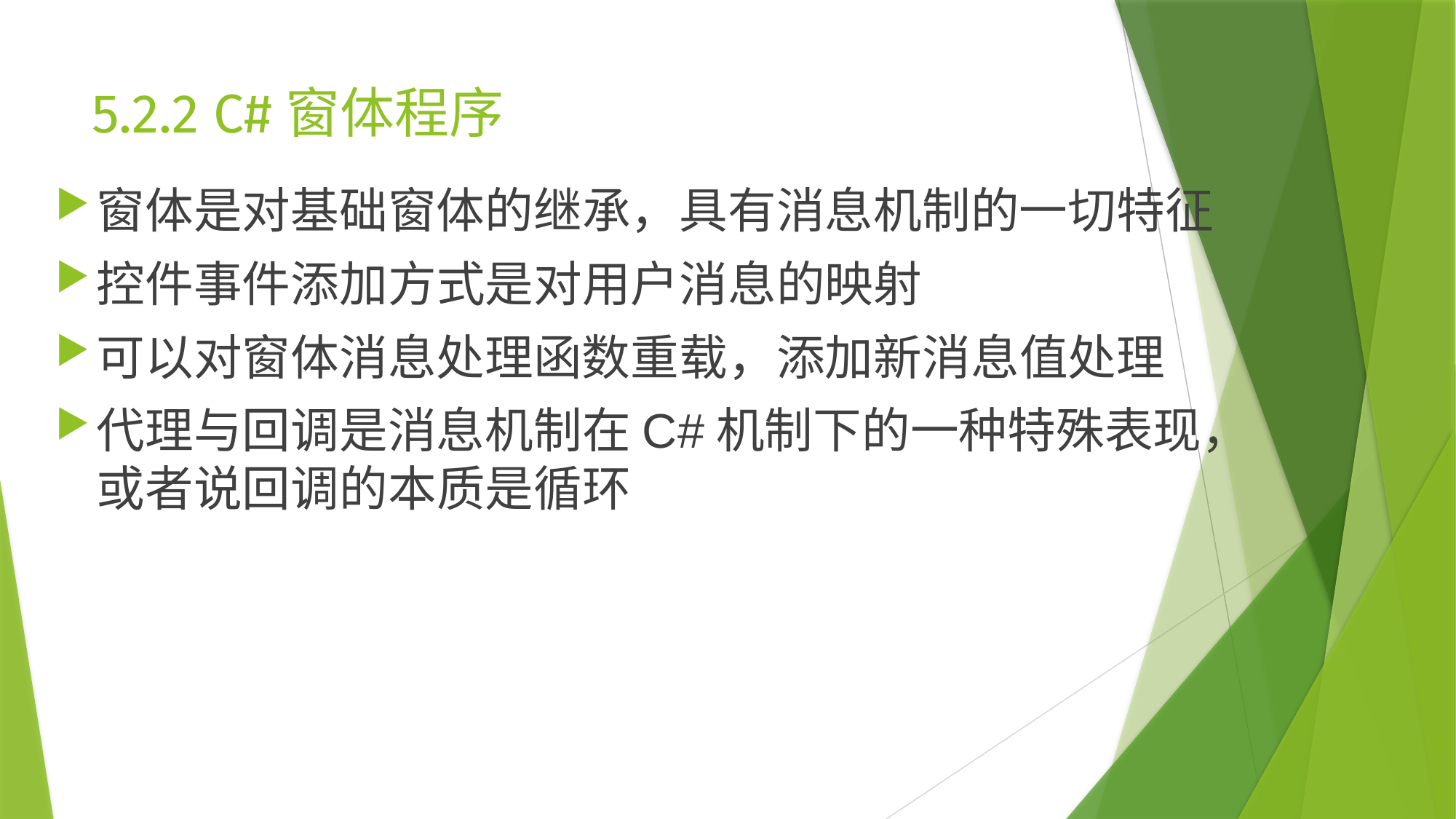

# 5.2.2 C#窗体程序
窗体是对基础窗体的继承，具有消息机制的一切特征
控件事件添加方式是对用户消息的映射
可以对窗体消息处理函数重载，添加新消息值处理
代理与回调是消息机制在C#机制下的一种特殊表现，或者说回调的本质是循环